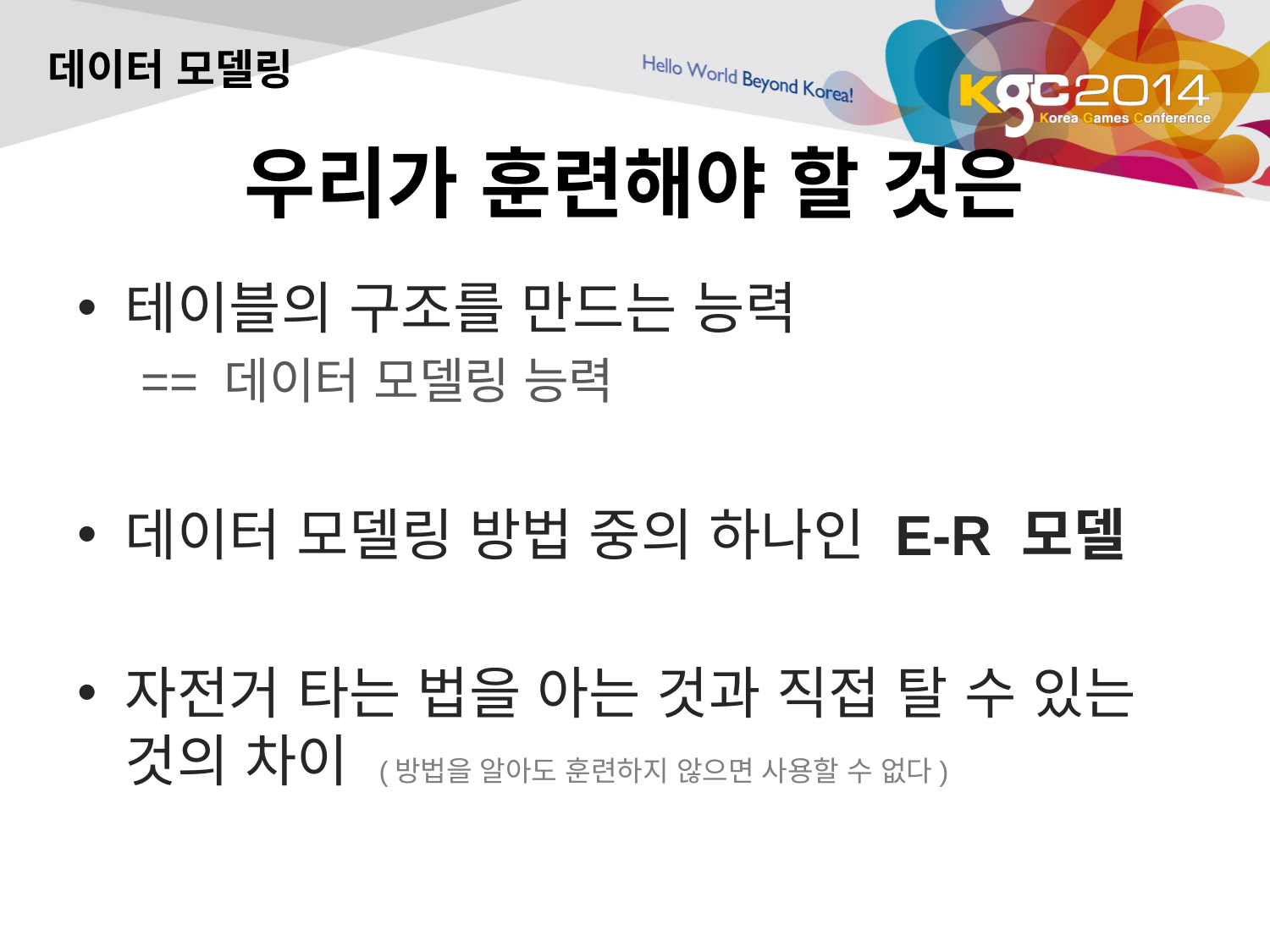

데이터 모델링
# 우리가 훈련해야 할 것은
테이블의 구조를 만드는 능력
== 데이터 모델링 능력

데이터 모델링 방법 중의 하나인 E-R 모델

자전거 타는 법을 아는 것과 직접 탈 수 있는 것의 차이 (방법을 알아도 훈련하지 않으면 사용할 수 없다)